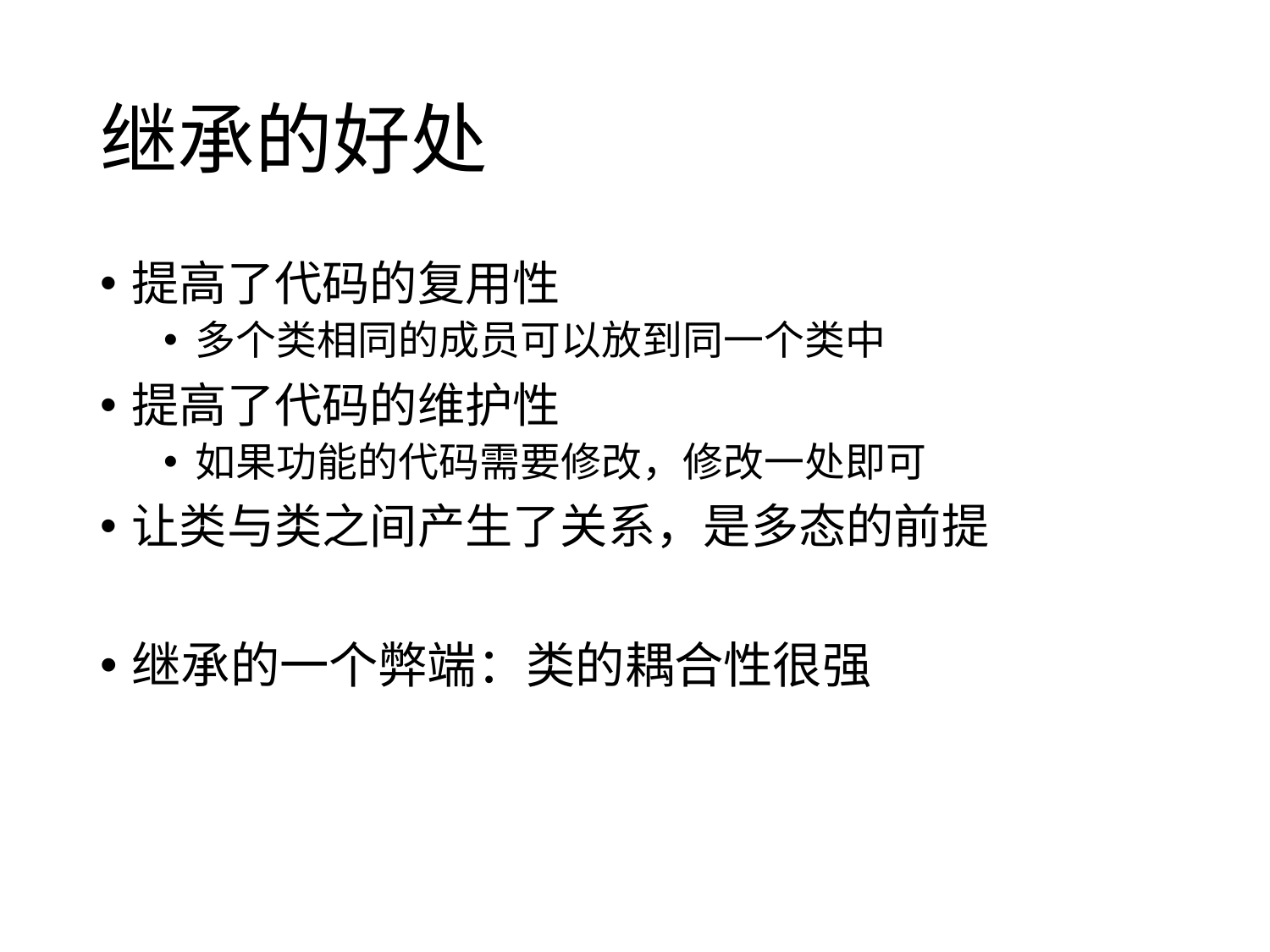

# 继承的好处
提高了代码的复用性
多个类相同的成员可以放到同一个类中
提高了代码的维护性
如果功能的代码需要修改，修改一处即可
让类与类之间产生了关系，是多态的前提

继承的一个弊端：类的耦合性很强